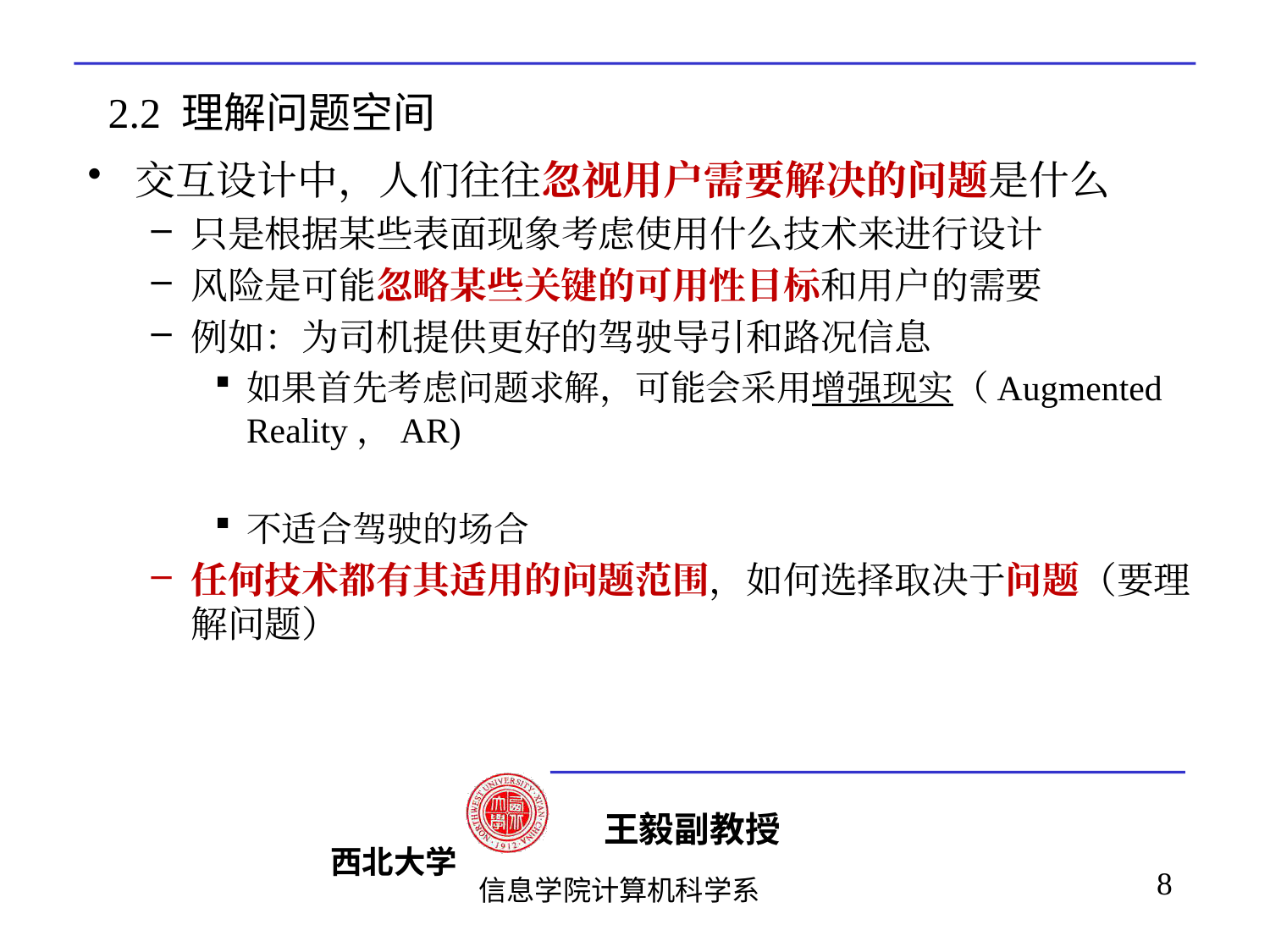

# 2.2 理解问题空间
交互设计中，人们往往忽视用户需要解决的问题是什么
只是根据某些表面现象考虑使用什么技术来进行设计
风险是可能忽略某些关键的可用性目标和用户的需要
例如：为司机提供更好的驾驶导引和路况信息
如果首先考虑问题求解，可能会采用增强现实（Augmented Reality，AR)

不适合驾驶的场合
任何技术都有其适用的问题范围，如何选择取决于问题（要理解问题）
8